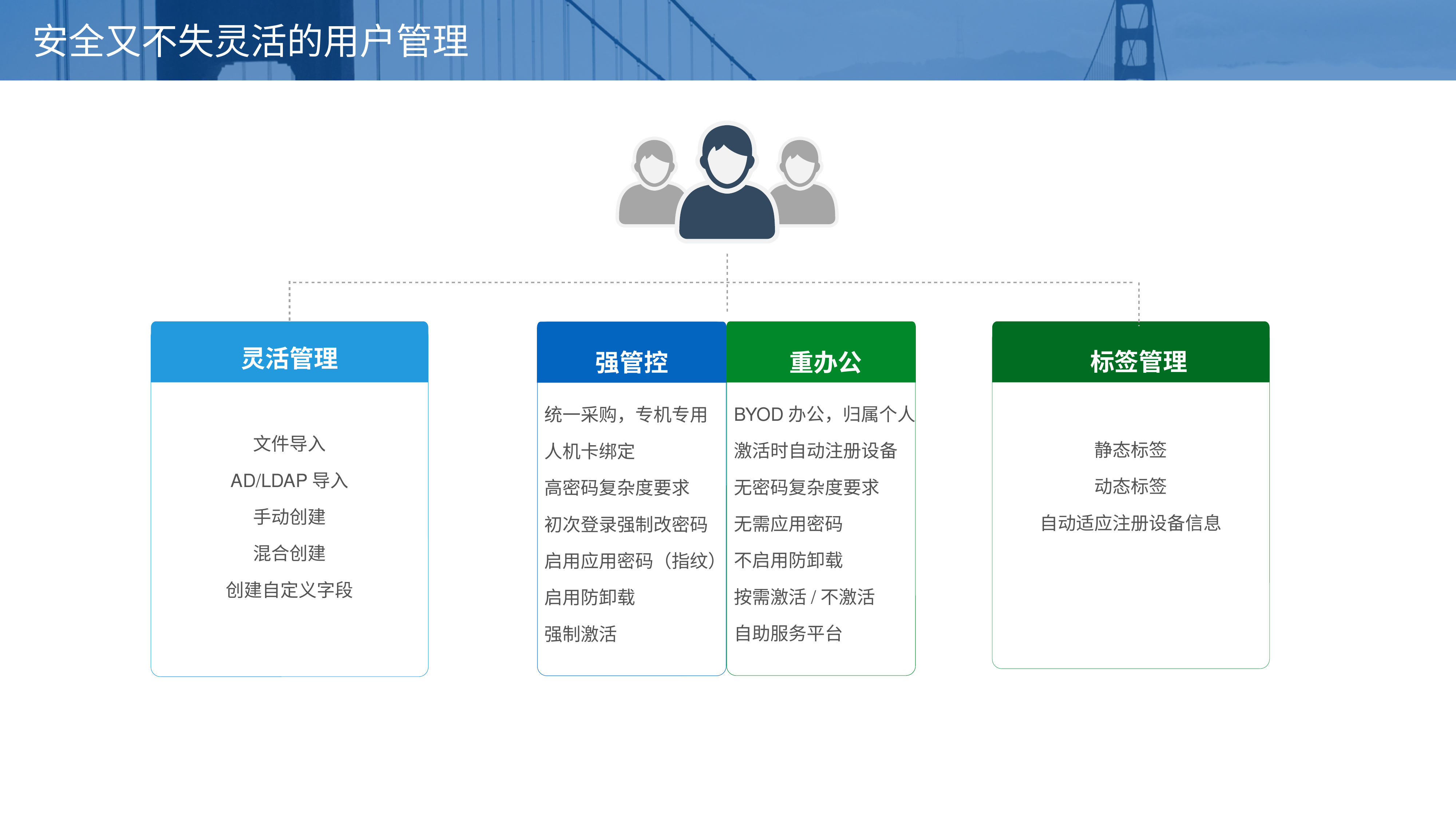

# 安全又不失灵活的用户管理
13

灵活管理

标签管理

重办公

BYOD办公，归属个人
激活时自动注册设备
无密码复杂度要求
无需应用密码
不启用防卸载
按需激活/不激活
自助服务平台

强管控

统一采购，专机专用
人机卡绑定
高密码复杂度要求
初次登录强制改密码
启用应用密码（指纹）
启用防卸载
强制激活

文件导入
AD/LDAP导入
手动创建
混合创建
创建自定义字段
静态标签
动态标签
自动适应注册设备信息